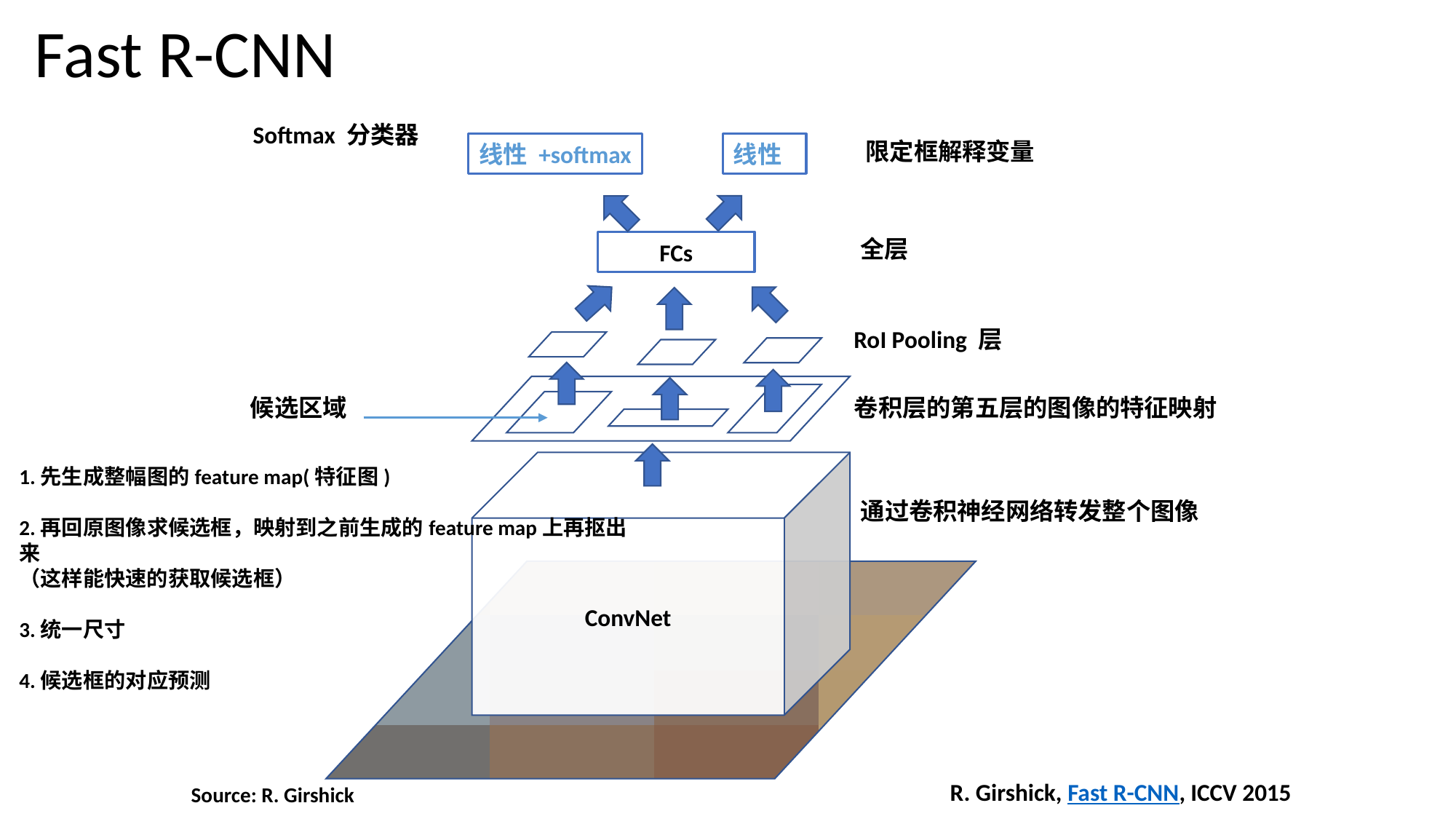

# Fast R-CNN
Softmax 分类器
限定框解释变量
线性 +softmax
线性

全层
FCs

RoI Pooling 层

候选区域
卷积层的第五层的图像的特征映射

ConvNet
通过卷积神经网络转发整个图像

R. Girshick, Fast R-CNN, ICCV 2015
Source: R. Girshick
1.先生成整幅图的feature map(特征图)

2.再回原图像求候选框，映射到之前生成的feature map上再抠出来
（这样能快速的获取候选框）

3.统一尺寸

4.候选框的对应预测